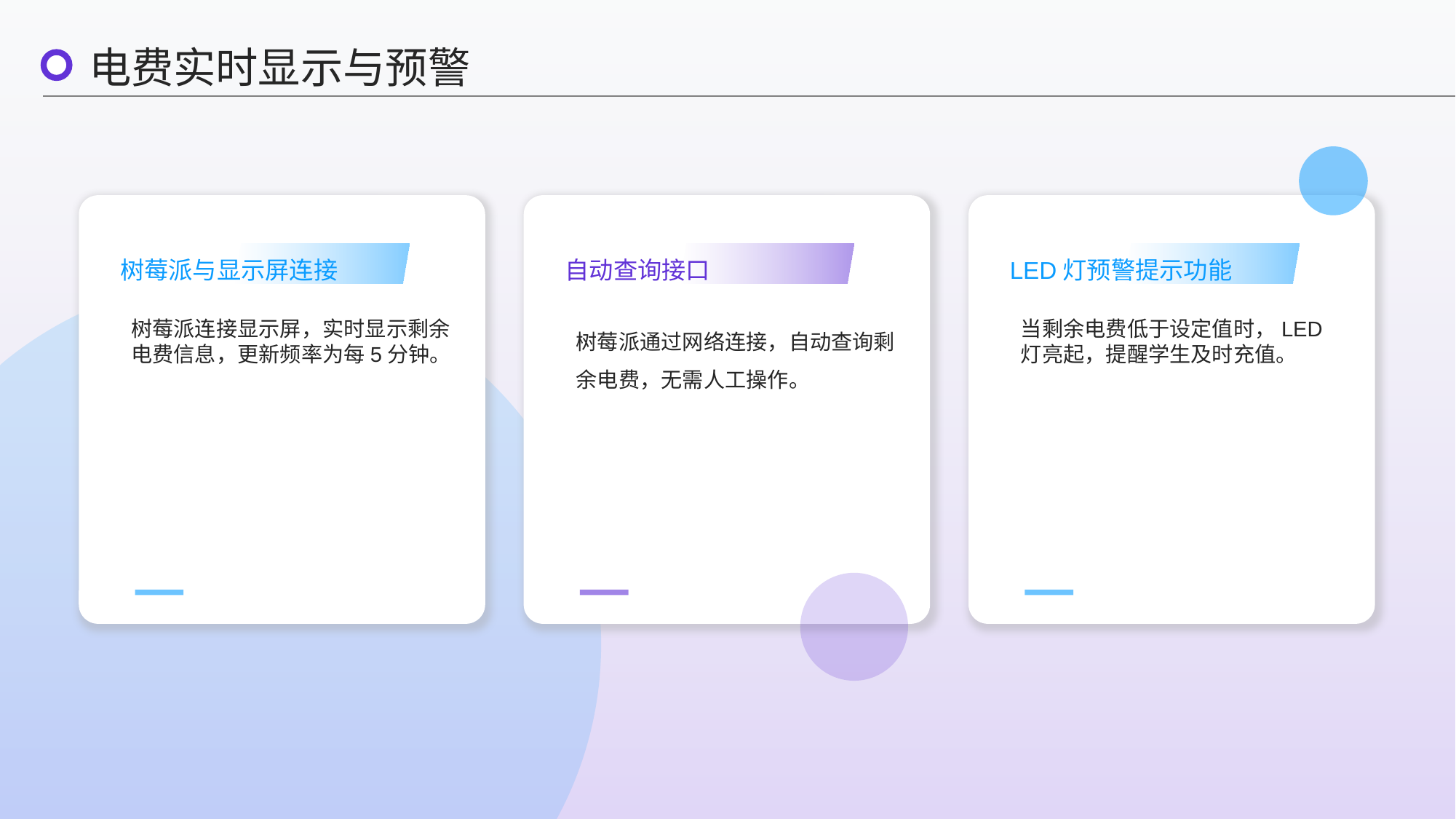

电费实时显示与预警

树莓派与显示屏连接
自动查询接口
LED灯预警提示功能

树莓派连接显示屏，实时显示剩余电费信息，更新频率为每5分钟。

树莓派通过网络连接，自动查询剩余电费，无需人工操作。
当剩余电费低于设定值时，LED灯亮起，提醒学生及时充值。